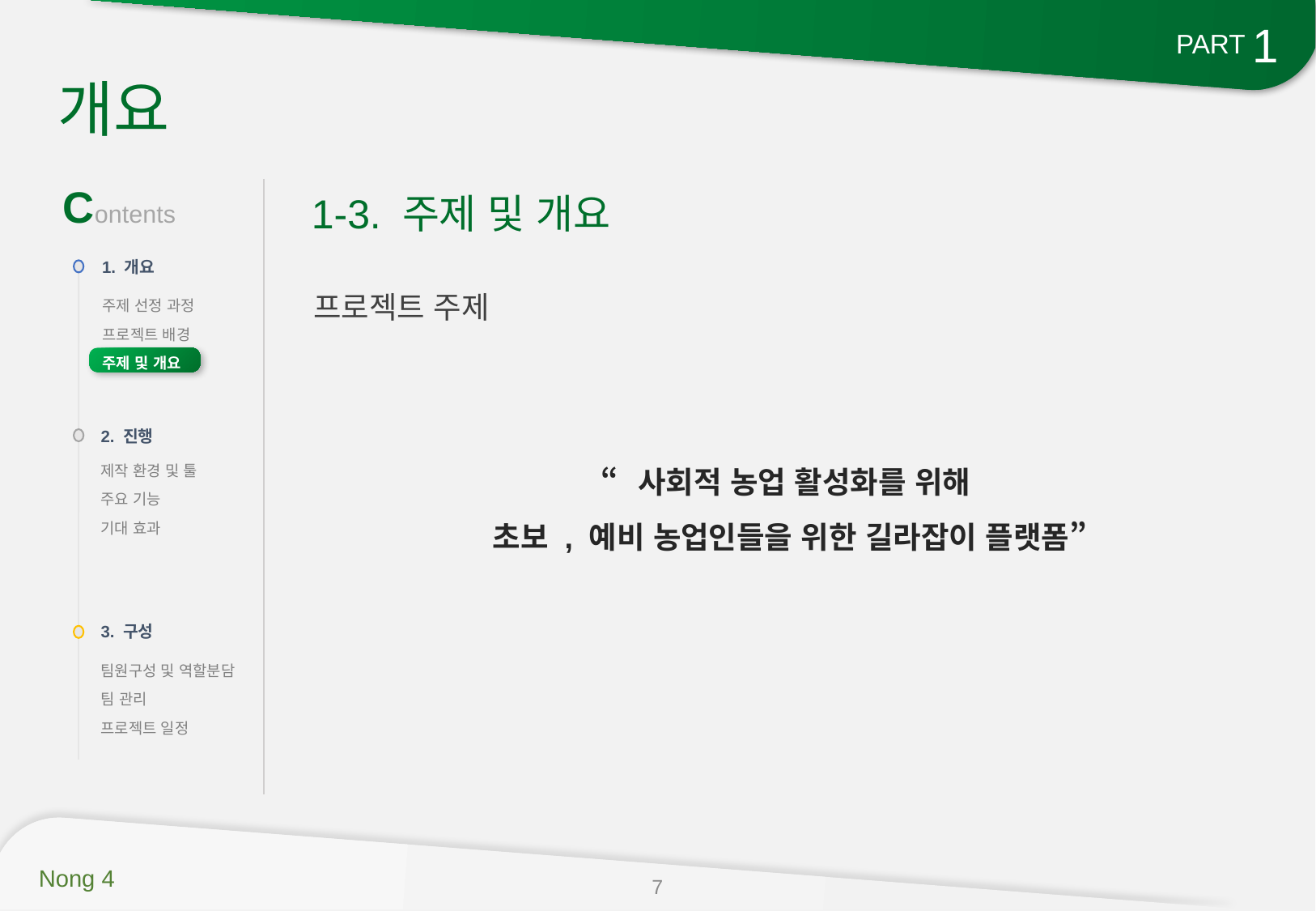

1
PART
개요
Contents
1-3. 주제 및 개요
1. 개요

프로젝트 주제
주제 선정 과정
프로젝트 배경
주제 및 개요

2. 진행

“사회적 농업 활성화를 위해
초보 , 예비 농업인들을 위한 길라잡이 플랫폼”
제작 환경 및 툴
주요 기능
기대 효과
3. 구성

팀원구성 및 역할분담
팀 관리
프로젝트 일정
7